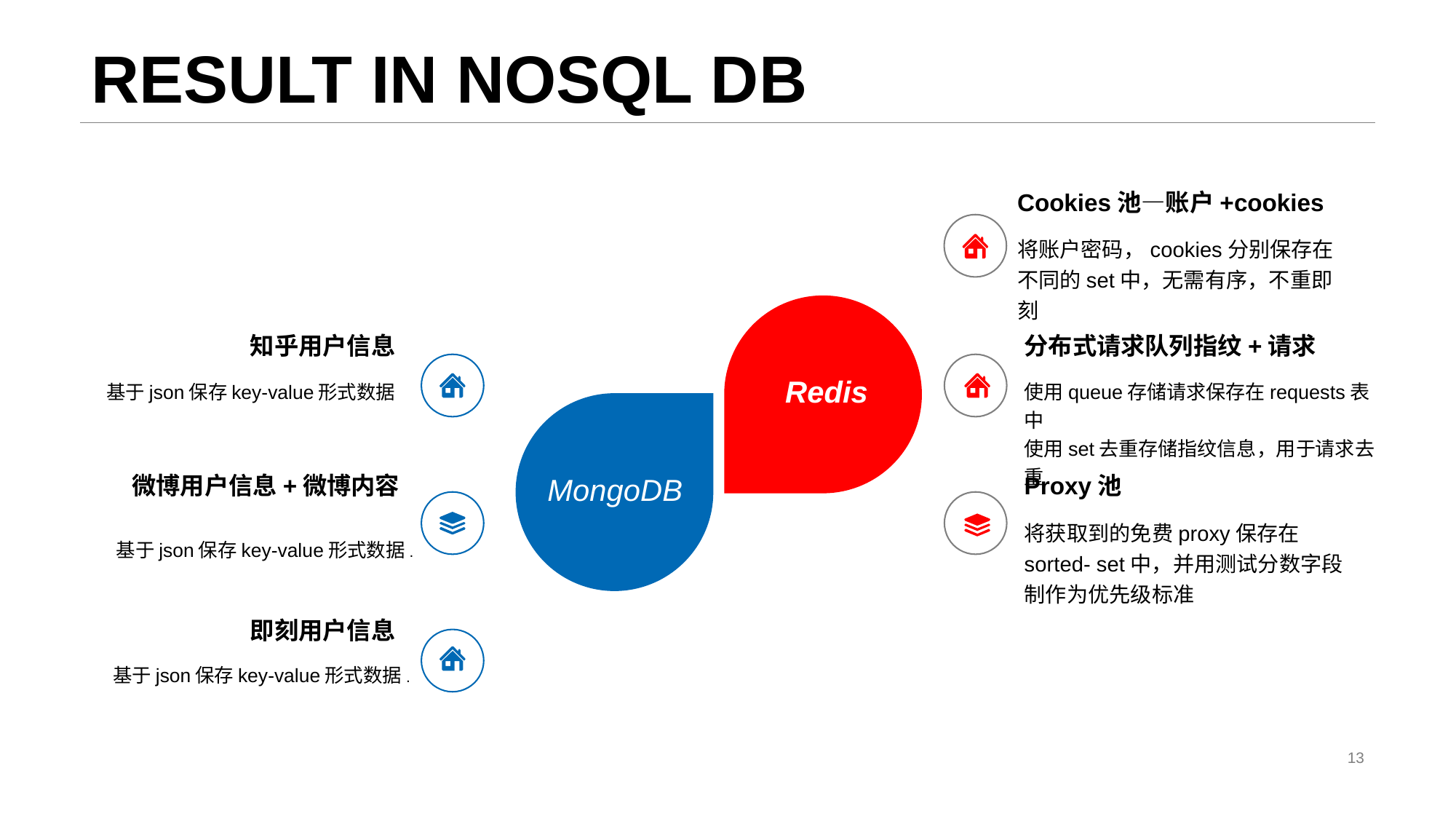

# RESULT IN NOSQL DB
Cookies池—账户+cookies

将账户密码，cookies分别保存在不同的set中，无需有序，不重即刻

Redis

MongoDB
知乎用户信息
分布式请求队列指纹+请求

基于json保存key-value形式数据
使用queue存储请求保存在requests表中
使用set去重存储指纹信息，用于请求去重

微博用户信息+微博内容
Proxy池

将获取到的免费proxy保存在sorted- set中，并用测试分数字段制作为优先级标准

基于json保存key-value形式数据.
基于json保存key-value形式数据.
即刻用户信息

13